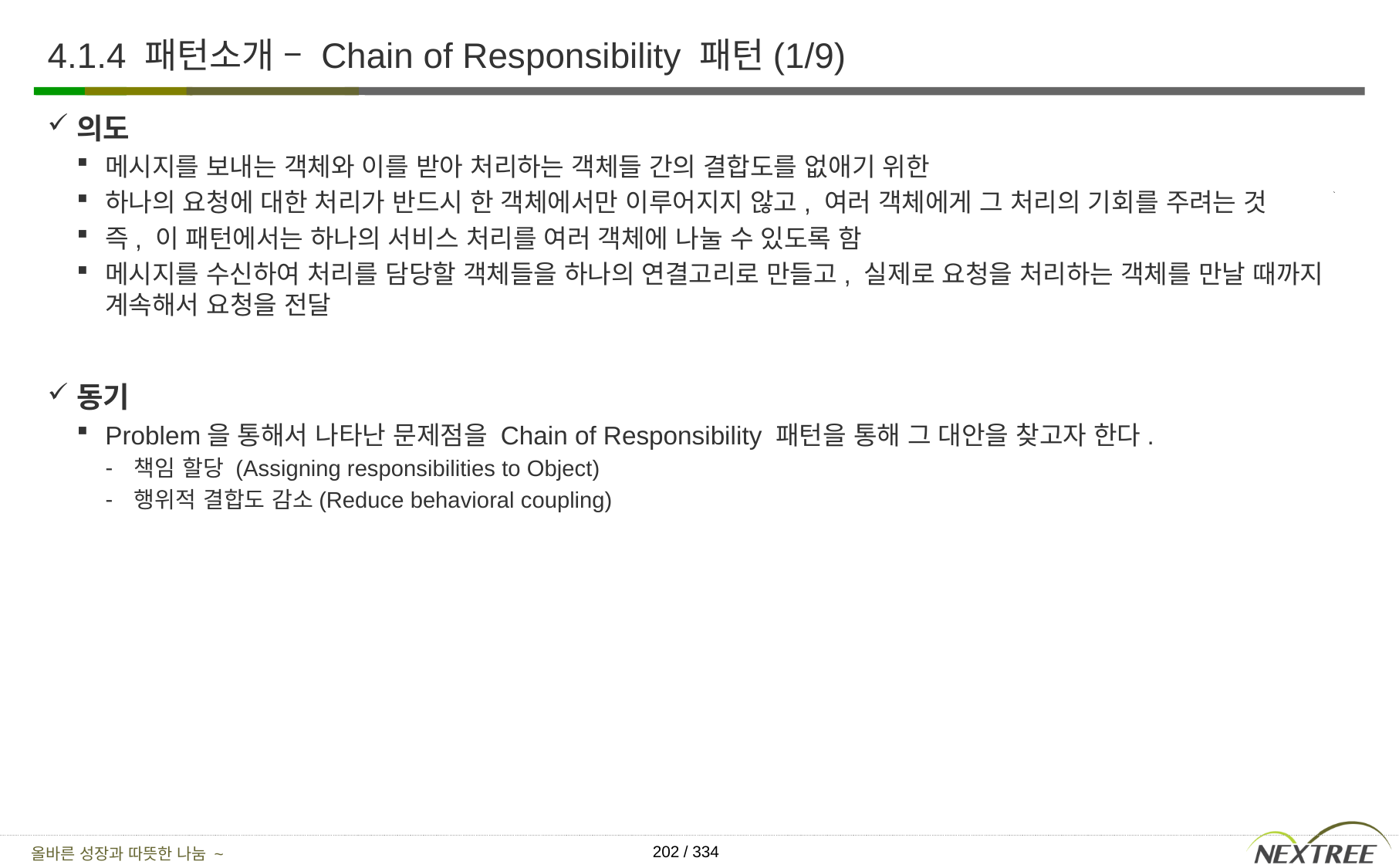

# 4.1.4 패턴소개 – Chain of Responsibility 패턴(1/9)
의도
메시지를 보내는 객체와 이를 받아 처리하는 객체들 간의 결합도를 없애기 위한
하나의 요청에 대한 처리가 반드시 한 객체에서만 이루어지지 않고, 여러 객체에게 그 처리의 기회를 주려는 것
즉, 이 패턴에서는 하나의 서비스 처리를 여러 객체에 나눌 수 있도록 함
메시지를 수신하여 처리를 담당할 객체들을 하나의 연결고리로 만들고, 실제로 요청을 처리하는 객체를 만날 때까지 계속해서 요청을 전달

동기
Problem을 통해서 나타난 문제점을 Chain of Responsibility 패턴을 통해 그 대안을 찾고자 한다.
책임 할당 (Assigning responsibilities to Object)
행위적 결합도 감소(Reduce behavioral coupling)